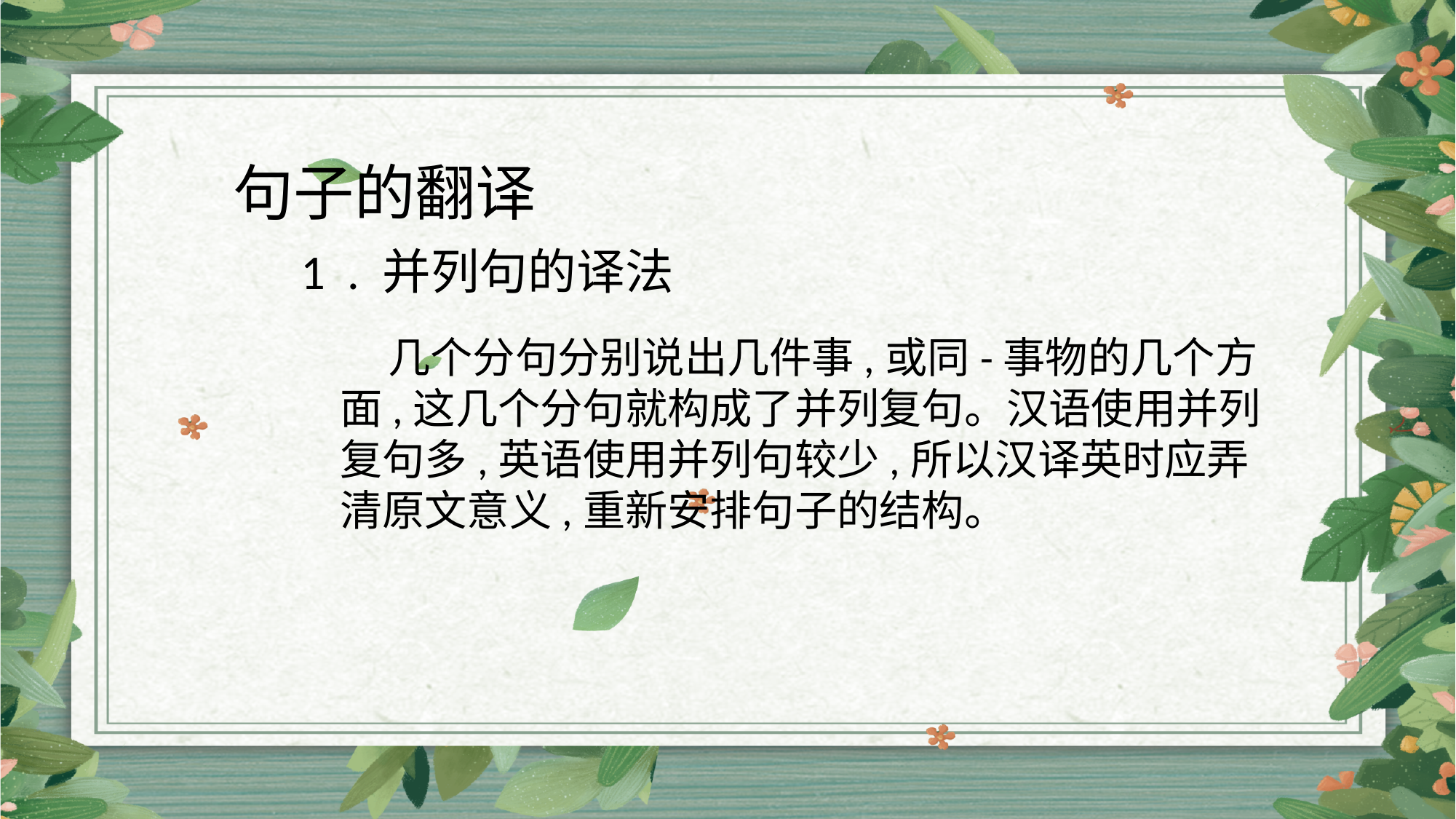

句子的翻译
1  . 并列句的译法
    几个分句分别说出几件事,或同-事物的几个方面,这几个分句就构成了并列复句。汉语使用并列复句多,英语使用并列句较少,所以汉译英时应弄清原文意义,重新安排句子的结构。